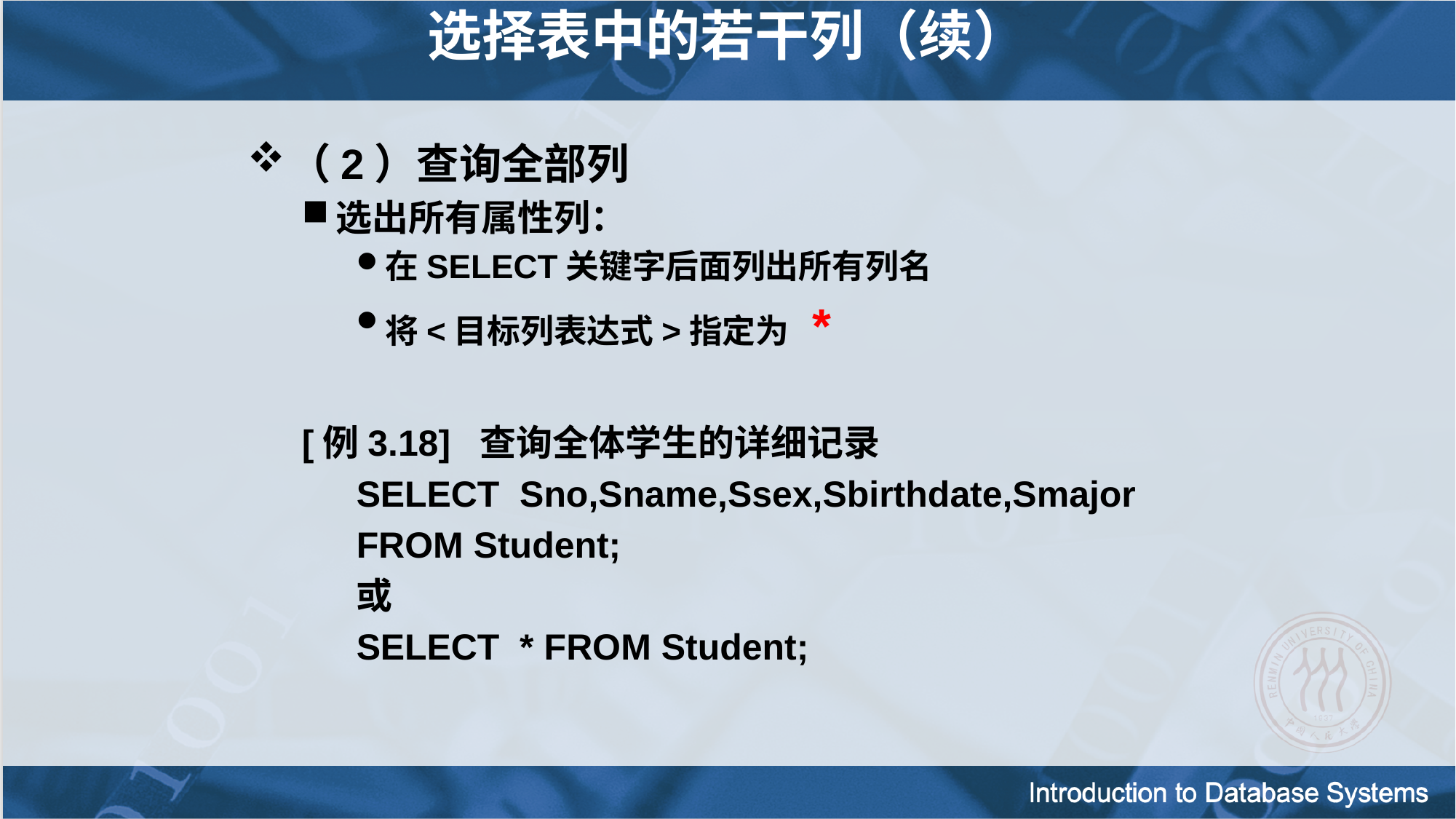

选择表中的若干列（续）
（2）查询全部列
选出所有属性列：
在SELECT关键字后面列出所有列名
将<目标列表达式>指定为  *

[例3.18]  查询全体学生的详细记录
SELECT  Sno,Sname,Ssex,Sbirthdate,Smajor
FROM Student;
或
SELECT  * FROM Student;